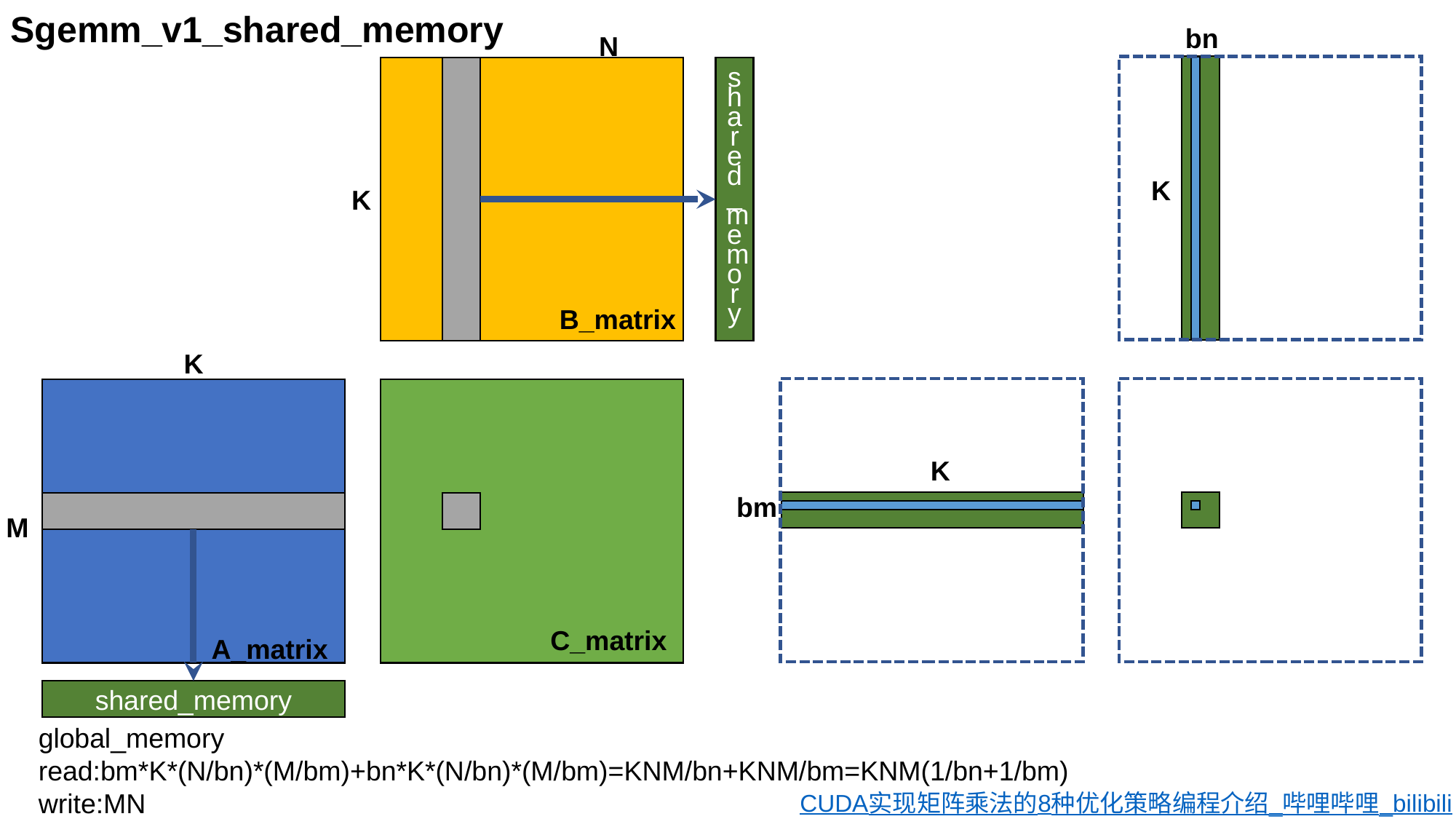

Sgemm_v1_shared_memory
bn
N

shared_memory
K
K
B_matrix
K

K
bm

M
C_matrix
A_matrix
shared_memory
global_memory
read:bm*K*(N/bn)*(M/bm)+bn*K*(N/bn)*(M/bm)=KNM/bn+KNM/bm=KNM(1/bn+1/bm)
write:MN
CUDA实现矩阵乘法的8种优化策略编程介绍_哔哩哔哩_bilibili